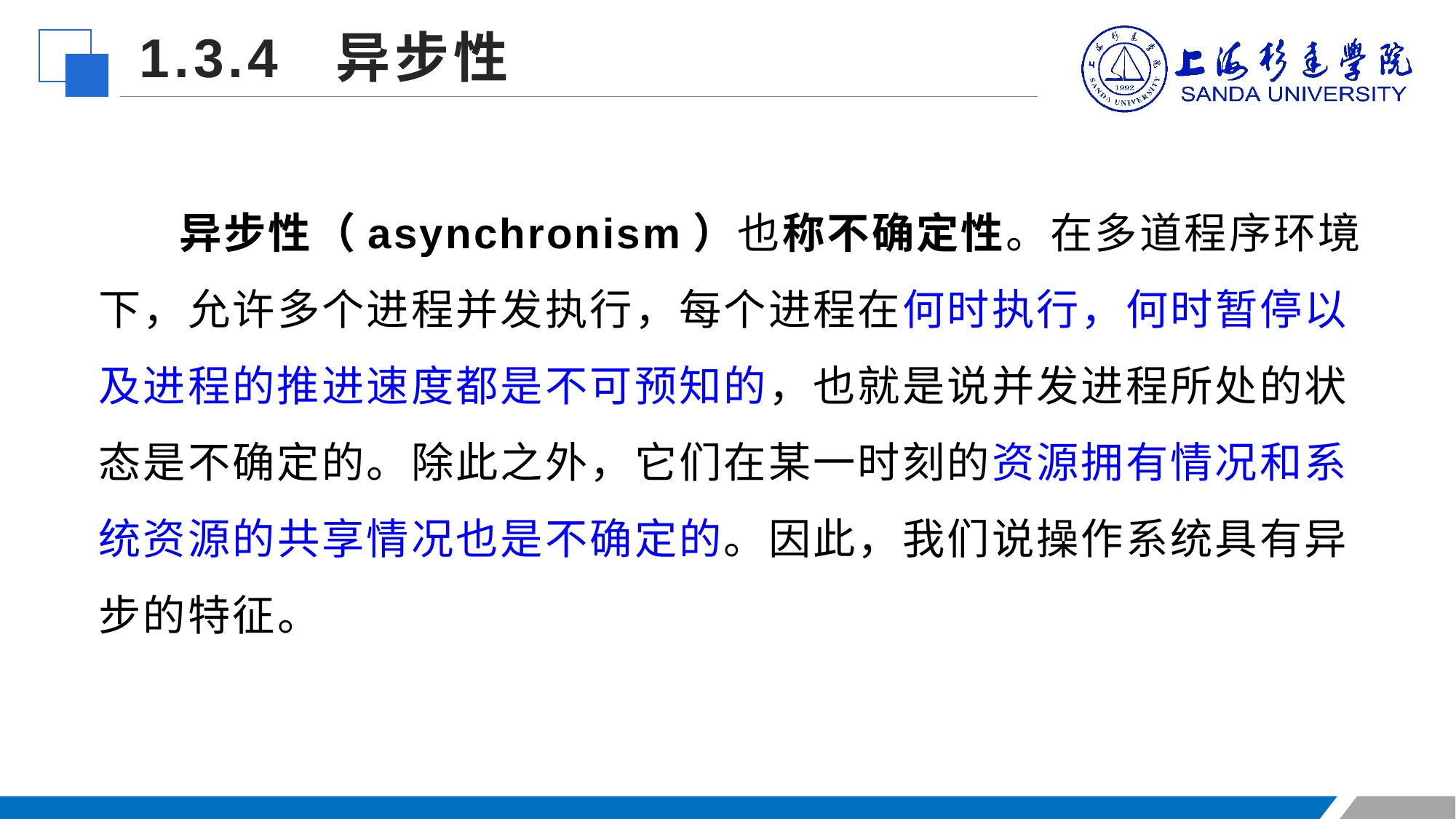

1.3.4  异步性
      异步性（asynchronism）也称不确定性。在多道程序环境下，允许多个进程并发执行，每个进程在何时执行，何时暂停以及进程的推进速度都是不可预知的，也就是说并发进程所处的状态是不确定的。除此之外，它们在某一时刻的资源拥有情况和系统资源的共享情况也是不确定的。因此，我们说操作系统具有异步的特征。